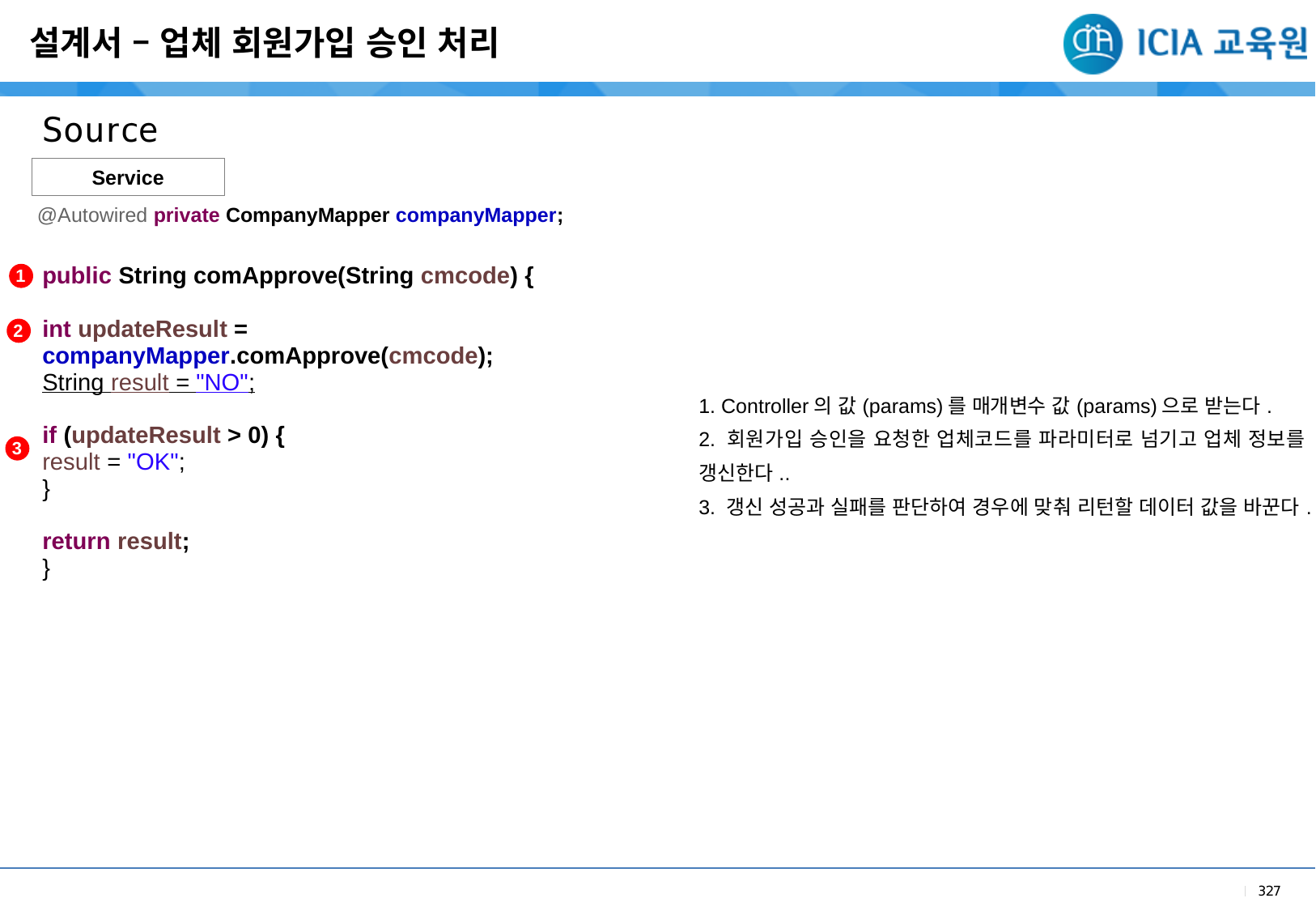

설계서 – 업체 회원가입 승인 처리
Source
Service
@Autowired private CompanyMapper companyMapper;
|  |
| --- |
| 1. Controller의 값(params)를 매개변수 값(params)으로 받는다. 2. 회원가입 승인을 요청한 업체코드를 파라미터로 넘기고 업체 정보를 갱신한다.. 3. 갱신 성공과 실패를 판단하여 경우에 맞춰 리턴할 데이터 값을 바꾼다. |
1

| public String comApprove(String cmcode) { int updateResult = companyMapper.comApprove(cmcode); String result = "NO"; if (updateResult > 0) { result = "OK"; } return result; } |
| --- |
2

3